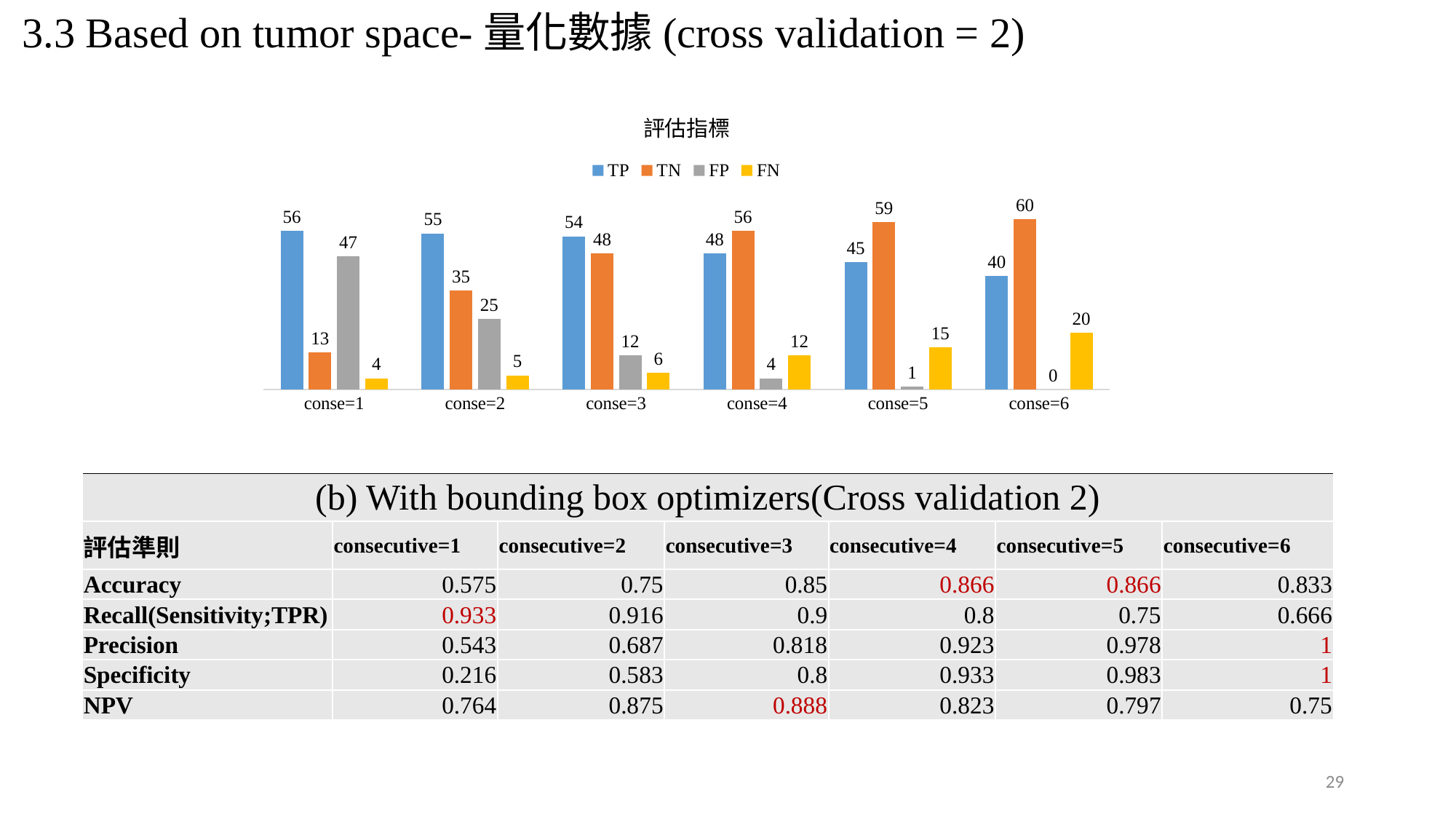

3.3 Based on tumor space-量化數據(cross validation = 2)

### Chart: 評估指標

| Category | TP | TN | FP | FN |
|---|---|---|---|---|
| conse=1 | 56.0 | 13.0 | 47.0 | 4.0 |
| conse=2 | 55.0 | 35.0 | 25.0 | 5.0 |
| conse=3 | 54.0 | 48.0 | 12.0 | 6.0 |
| conse=4 | 48.0 | 56.0 | 4.0 | 12.0 |
| conse=5 | 45.0 | 59.0 | 1.0 | 15.0 |
| conse=6 | 40.0 | 60.0 | 0.0 | 20.0 |
| (b) With bounding box optimizers(Cross validation 2) |  |  |  |  |  |  |
| --- | --- | --- | --- | --- | --- | --- |
| 評估準則 | consecutive=1 | consecutive=2 | consecutive=3 | consecutive=4 | consecutive=5 | consecutive=6 |
| Accuracy | 0.575 | 0.75 | 0.85 | 0.866 | 0.866 | 0.833 |
| Recall(Sensitivity;TPR) | 0.933 | 0.916 | 0.9 | 0.8 | 0.75 | 0.666 |
| Precision | 0.543 | 0.687 | 0.818 | 0.923 | 0.978 | 1 |
| Specificity | 0.216 | 0.583 | 0.8 | 0.933 | 0.983 | 1 |
| NPV | 0.764 | 0.875 | 0.888 | 0.823 | 0.797 | 0.75 |
29